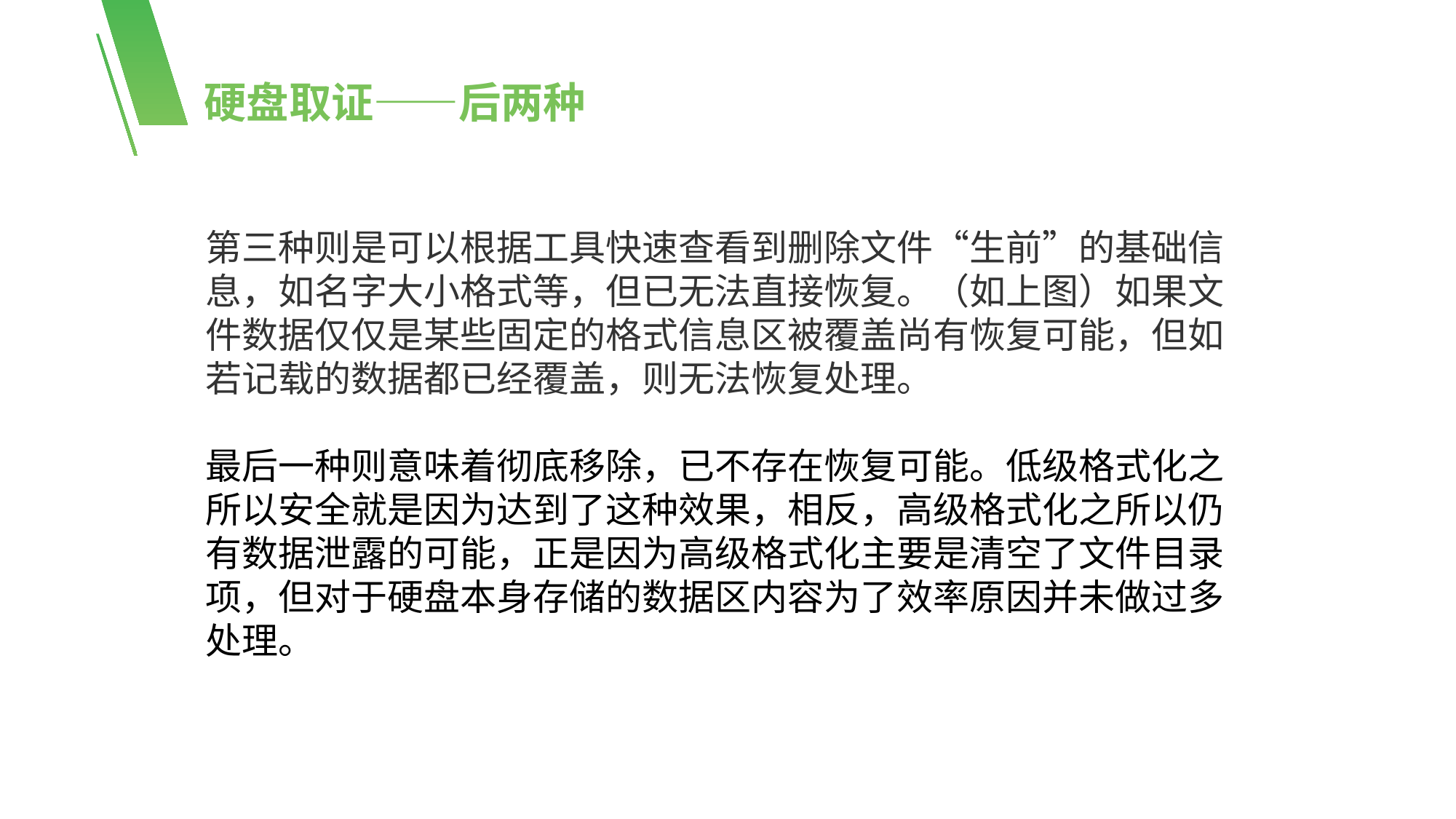

硬盘取证——后两种
第三种则是可以根据工具快速查看到删除文件“生前”的基础信息，如名字大小格式等，但已无法直接恢复。（如上图）如果文件数据仅仅是某些固定的格式信息区被覆盖尚有恢复可能，但如若记载的数据都已经覆盖，则无法恢复处理。

最后一种则意味着彻底移除，已不存在恢复可能。低级格式化之所以安全就是因为达到了这种效果，相反，高级格式化之所以仍有数据泄露的可能，正是因为高级格式化主要是清空了文件目录项，但对于硬盘本身存储的数据区内容为了效率原因并未做过多处理。